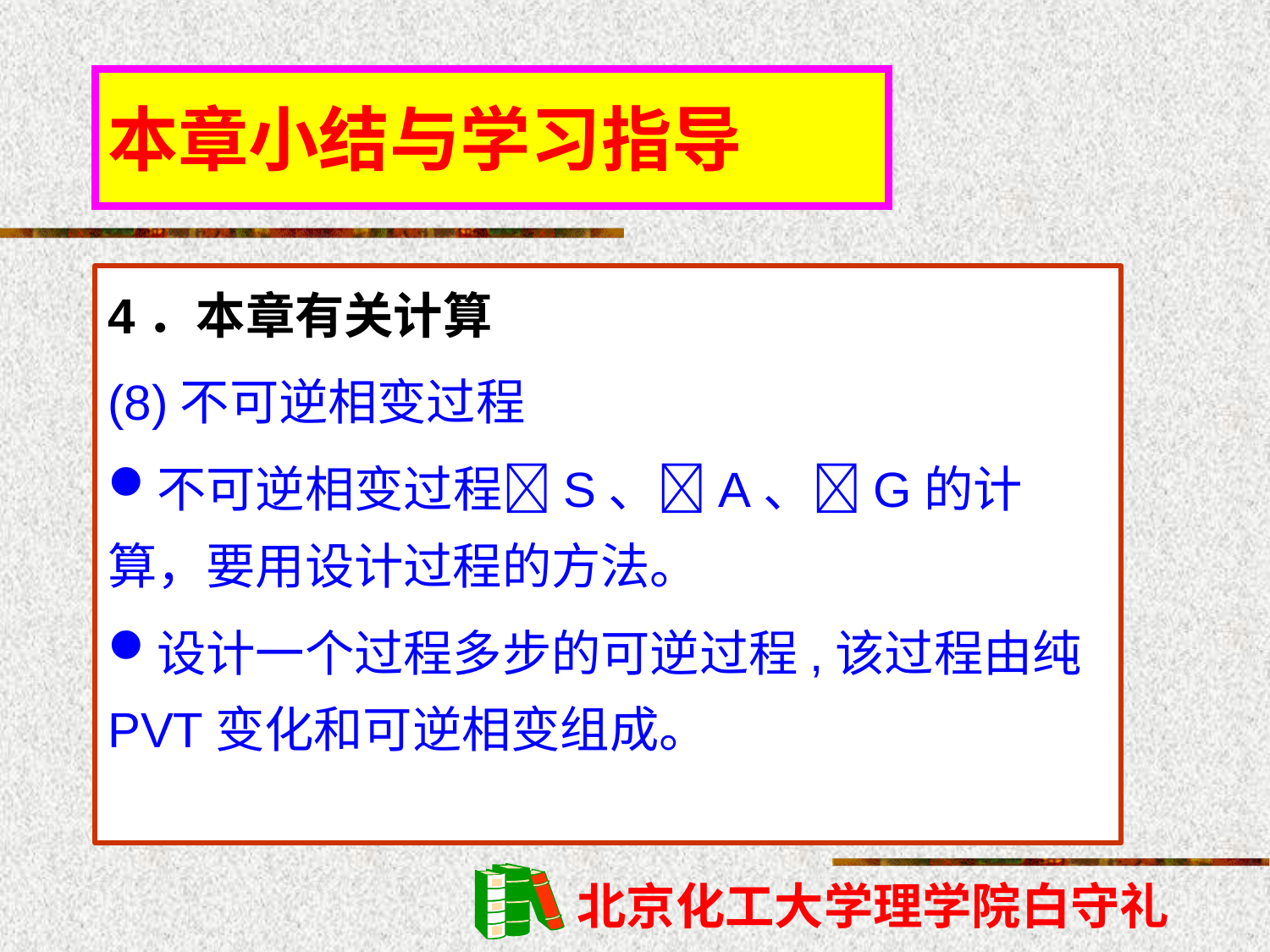

# 本章小结与学习指导
4．本章有关计算
(8)不可逆相变过程
不可逆相变过程ΔS、ΔA、ΔG的计算，要用设计过程的方法。
设计一个过程多步的可逆过程,该过程由纯PVT变化和可逆相变组成。